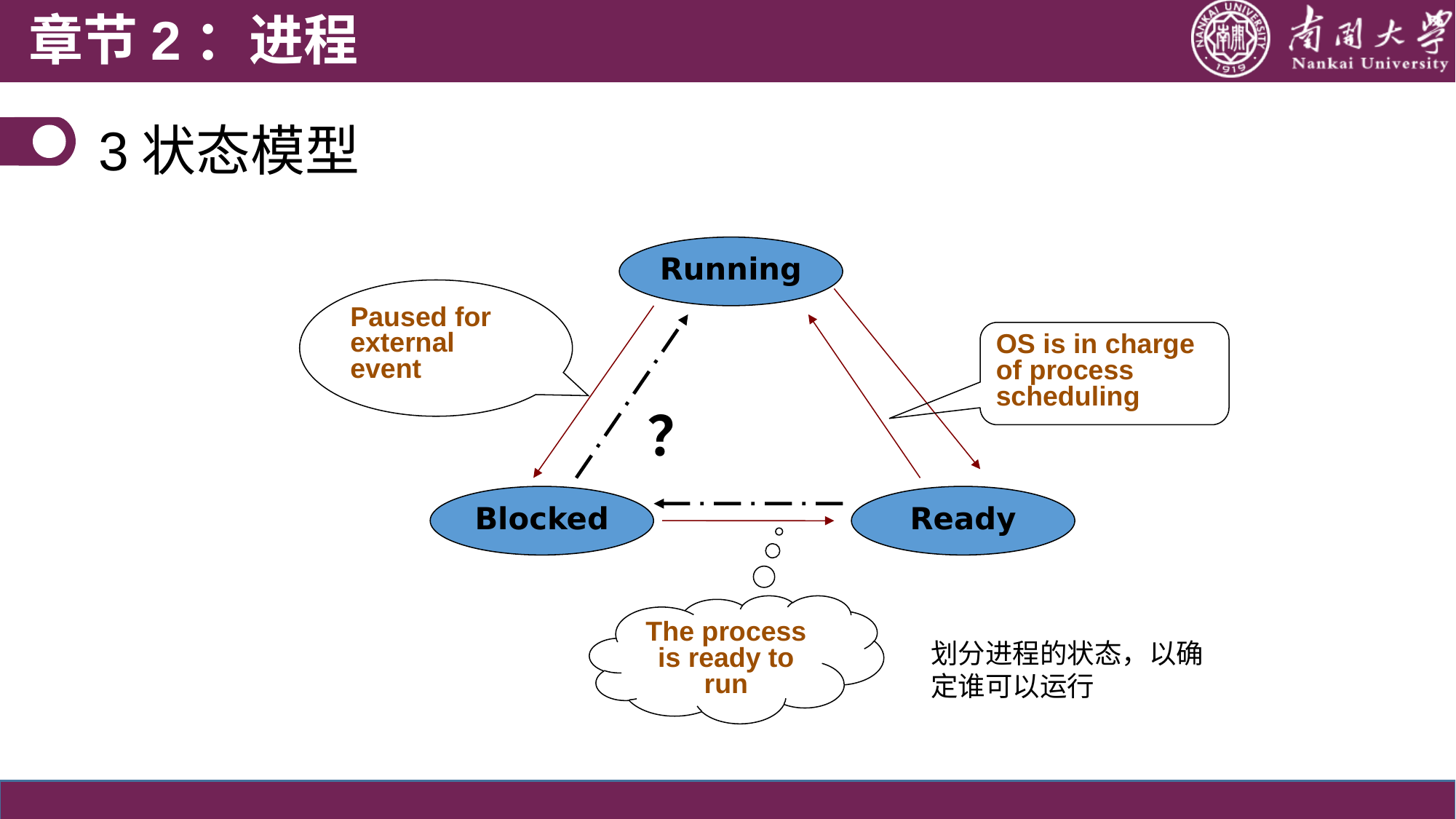

章节2：进程
3状态模型

Running
Paused for external event

OS is in charge of process scheduling
？
Blocked
Ready

The process is ready to run
划分进程的状态，以确定谁可以运行